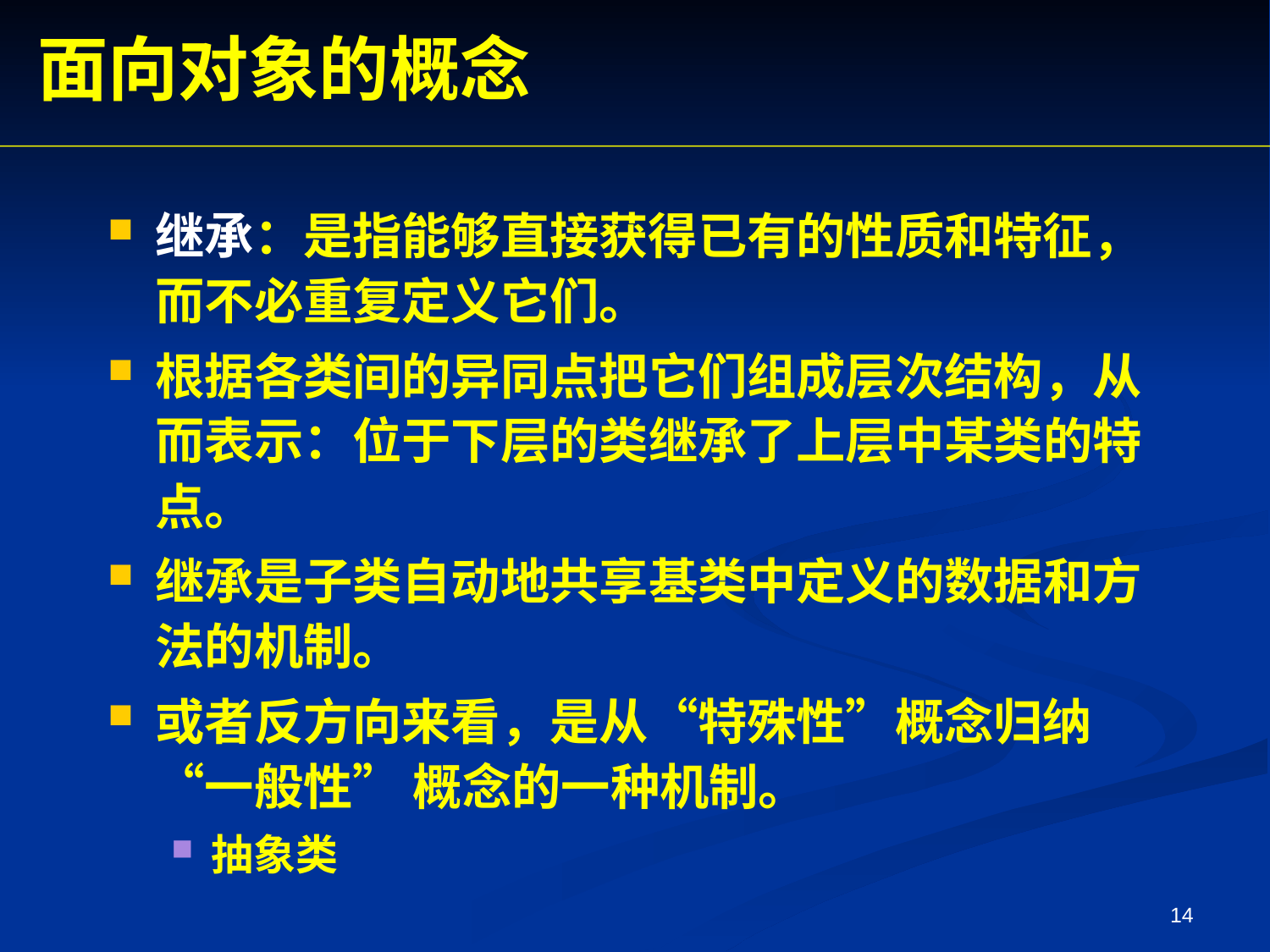

面向对象的概念

继承：是指能够直接获得已有的性质和特征，而不必重复定义它们。
根据各类间的异同点把它们组成层次结构，从而表示：位于下层的类继承了上层中某类的特点。
继承是子类自动地共享基类中定义的数据和方法的机制。
或者反方向来看，是从“特殊性”概念归纳“一般性” 概念的一种机制。
抽象类
14